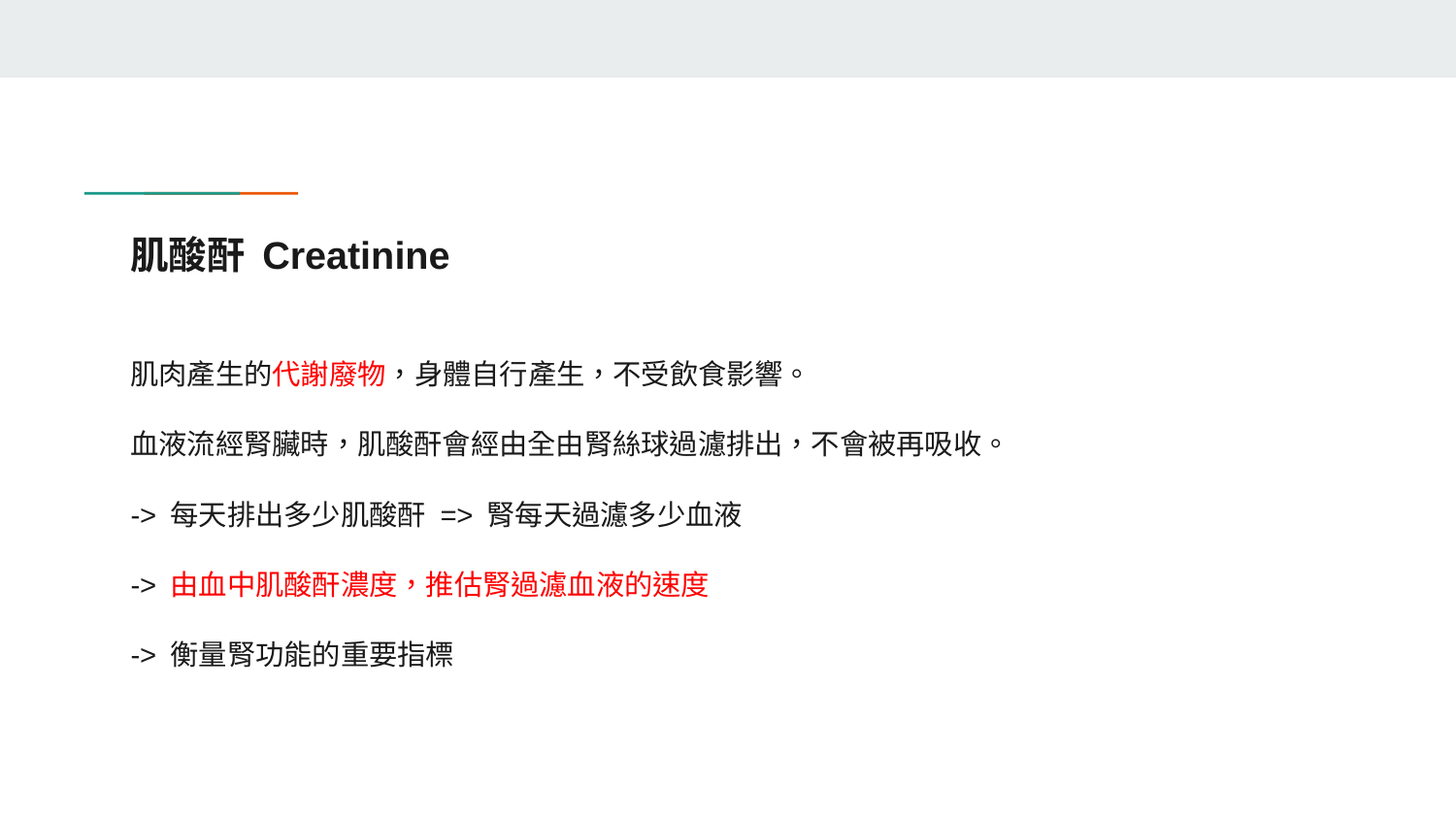

# 肌酸酐 Creatinine
肌肉產生的代謝廢物，身體自行產生，不受飲食影響。
血液流經腎臟時，肌酸酐會經由全由腎絲球過濾排出，不會被再吸收。
-> 每天排出多少肌酸酐 => 腎每天過濾多少血液
-> 由血中肌酸酐濃度，推估腎過濾血液的速度
-> 衡量腎功能的重要指標